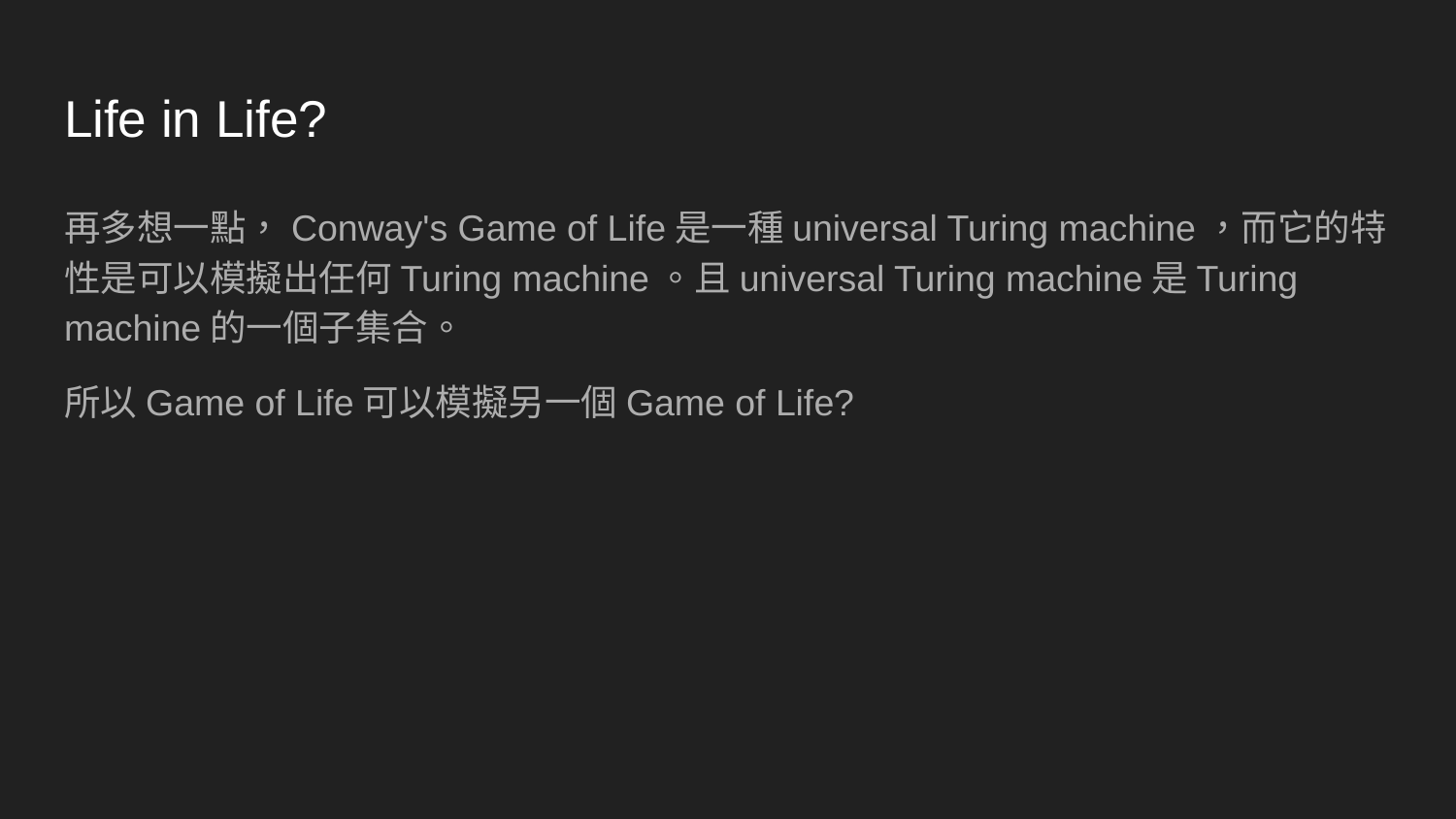

# Life in Life?
再多想一點，Conway's Game of Life是一種universal Turing machine，而它的特性是可以模擬出任何Turing machine。且universal Turing machine是Turing machine的一個子集合。
所以Game of Life可以模擬另一個Game of Life?